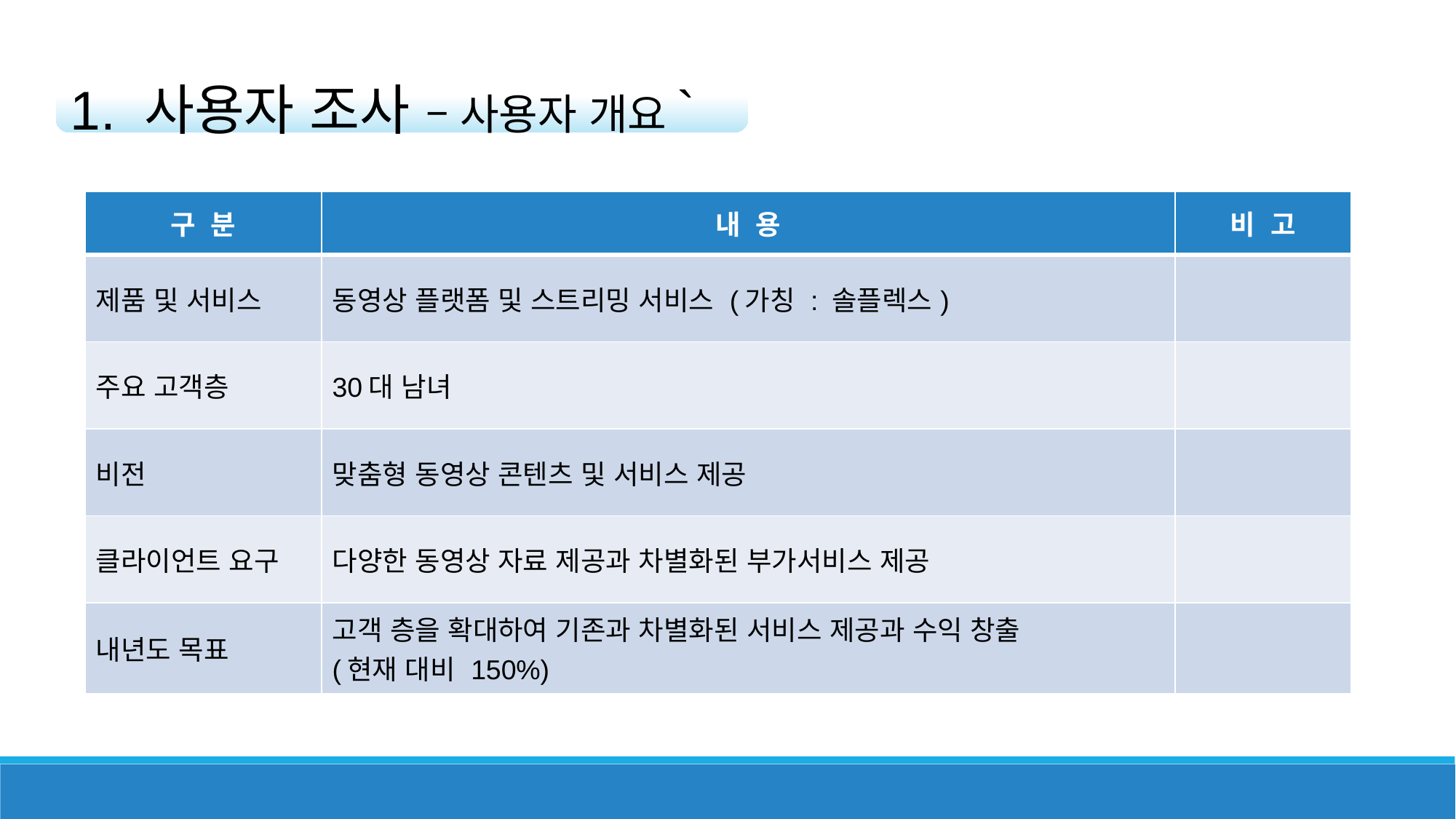

1. 사용자 조사 – 사용자 개요`
| 구 분 | 내 용 | 비 고 |
| --- | --- | --- |
| 제품 및 서비스 | 동영상 플랫폼 및 스트리밍 서비스 (가칭 : 솔플렉스) |  |
| 주요 고객층 | 30대 남녀 |  |
| 비전 | 맞춤형 동영상 콘텐츠 및 서비스 제공 |  |
| 클라이언트 요구 | 다양한 동영상 자료 제공과 차별화된 부가서비스 제공 |  |
| 내년도 목표 | 고객 층을 확대하여 기존과 차별화된 서비스 제공과 수익 창출 (현재 대비 150%) |  |